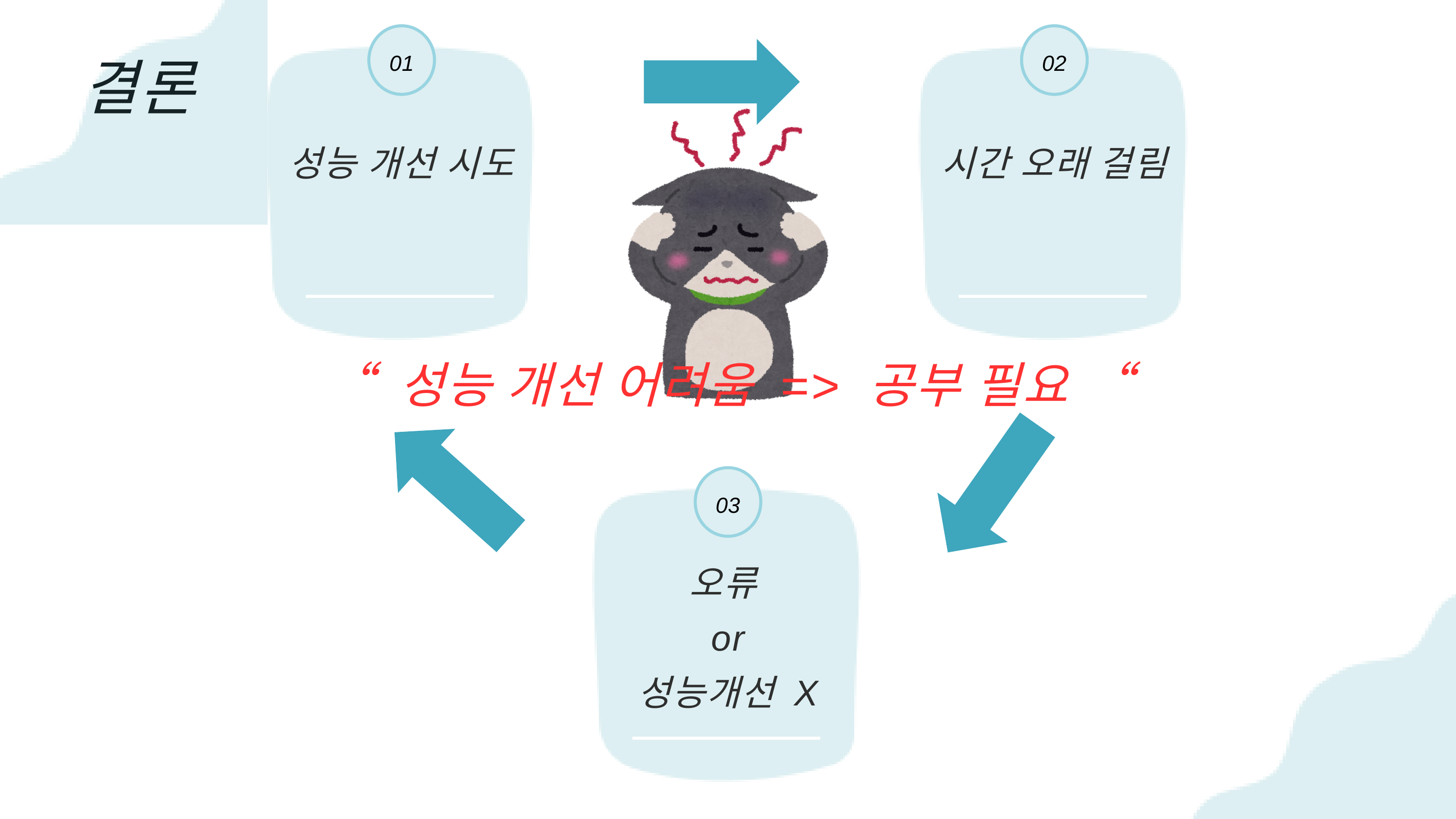

01

02
결론

성능 개선 시도

시간 오래 걸림

“ 성능 개선 어려움 => 공부 필요 “

03

오류
or
성능개선 X